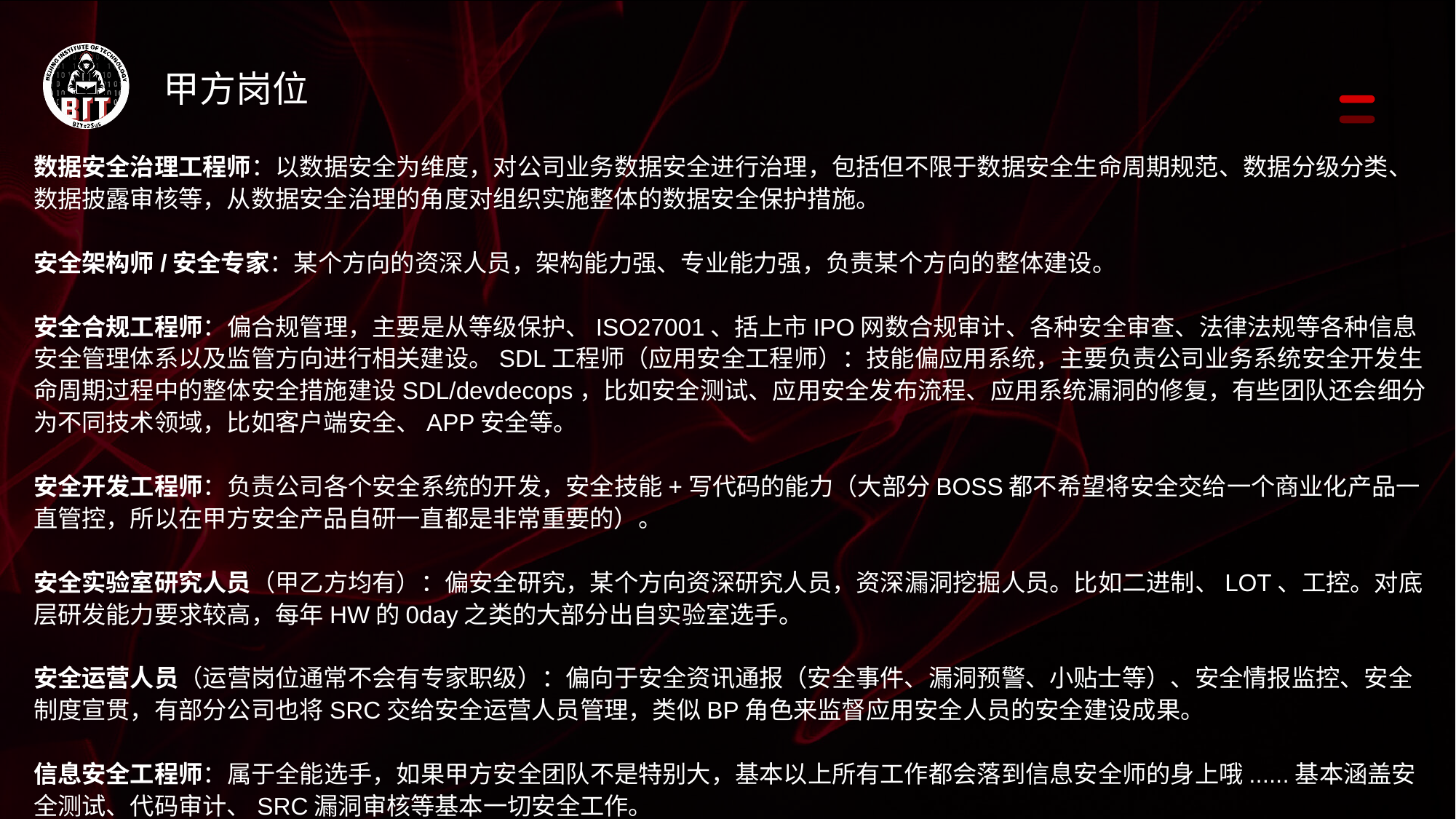

甲方岗位
数据安全治理工程师：以数据安全为维度，对公司业务数据安全进行治理，包括但不限于数据安全生命周期规范、数据分级分类、数据披露审核等，从数据安全治理的角度对组织实施整体的数据安全保护措施。

安全架构师/安全专家：某个方向的资深人员，架构能力强、专业能力强，负责某个方向的整体建设。

安全合规工程师：偏合规管理，主要是从等级保护、ISO27001、括上市IPO网数合规审计、各种安全审查、法律法规等各种信息安全管理体系以及监管方向进行相关建设。SDL工程师（应用安全工程师）：技能偏应用系统，主要负责公司业务系统安全开发生命周期过程中的整体安全措施建设SDL/devdecops，比如安全测试、应用安全发布流程、应用系统漏洞的修复，有些团队还会细分为不同技术领域，比如客户端安全、APP安全等。

安全开发工程师：负责公司各个安全系统的开发，安全技能+写代码的能力（大部分BOSS都不希望将安全交给一个商业化产品一直管控，所以在甲方安全产品自研一直都是非常重要的）。

安全实验室研究人员（甲乙方均有）：偏安全研究，某个方向资深研究人员，资深漏洞挖掘人员。比如二进制、LOT、工控。对底层研发能力要求较高，每年HW的0day之类的大部分出自实验室选手。

安全运营人员（运营岗位通常不会有专家职级）：偏向于安全资讯通报（安全事件、漏洞预警、小贴士等）、安全情报监控、安全制度宣贯，有部分公司也将SRC交给安全运营人员管理，类似BP角色来监督应用安全人员的安全建设成果。

信息安全工程师：属于全能选手，如果甲方安全团队不是特别大，基本以上所有工作都会落到信息安全师的身上哦......基本涵盖安全测试、代码审计、SRC漏洞审核等基本一切安全工作。